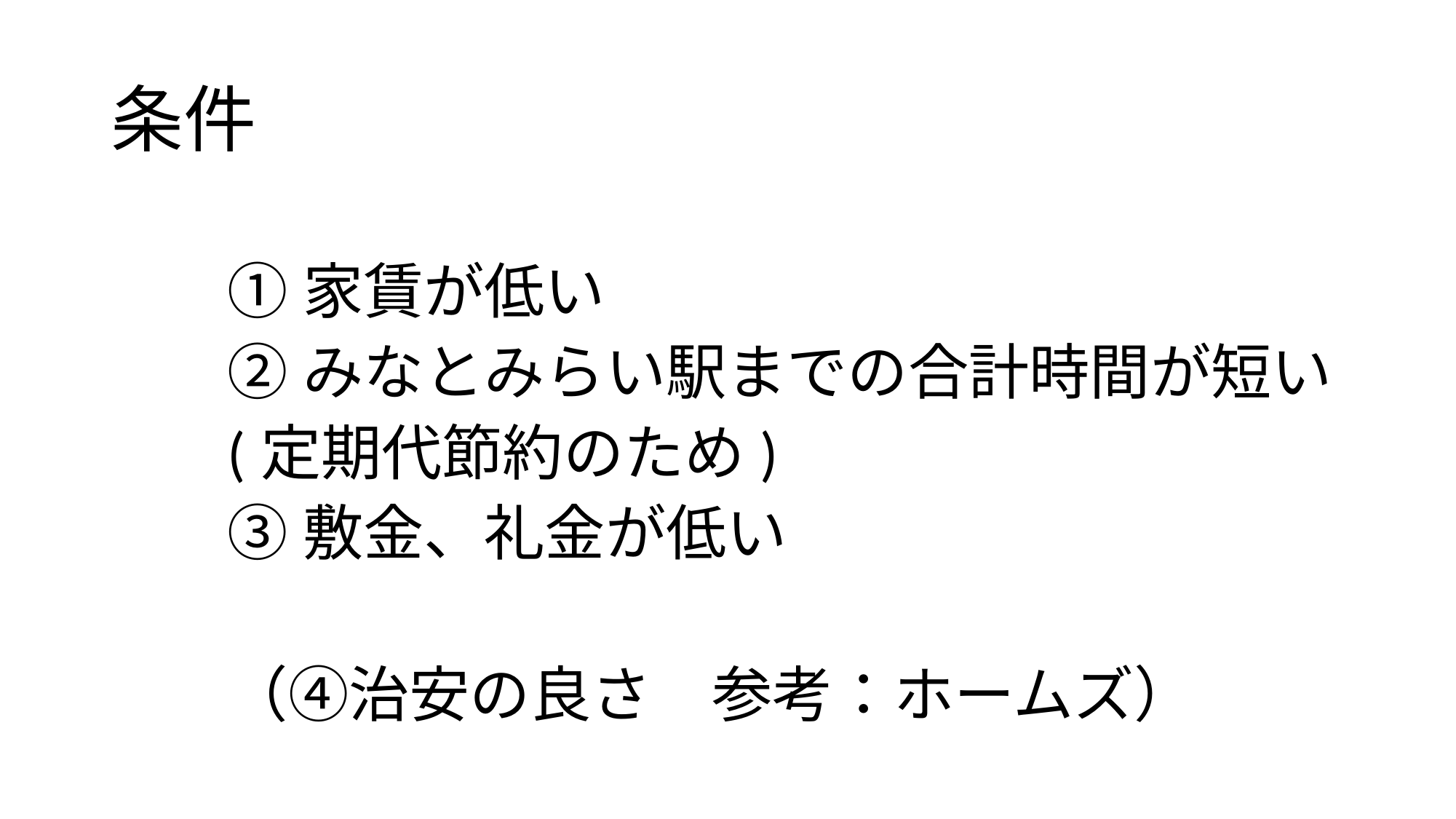

# 条件
①家賃が低い
②みなとみらい駅までの合計時間が短い
(定期代節約のため)
③敷金、礼金が低い

（④治安の良さ　参考：ホームズ）